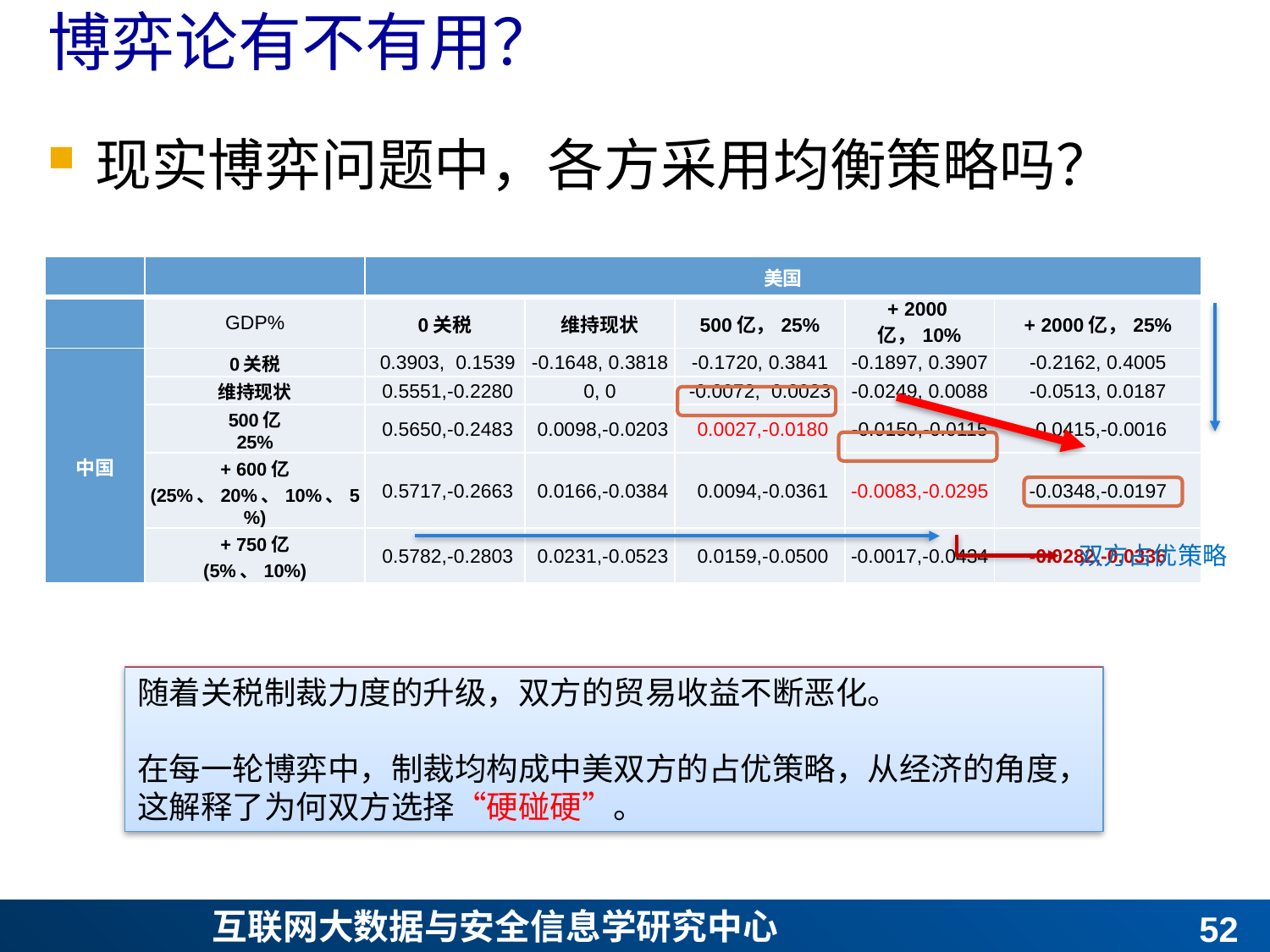

# 博弈论有不有用？
现实博弈问题中，各方采用均衡策略吗？

|  |  | 美国 |  |  |  |  |
| --- | --- | --- | --- | --- | --- | --- |
|  | GDP% | 0关税 | 维持现状 | 500亿，25% | + 2000亿，10% | + 2000亿，25% |
| 中国 | 0关税 | 0.3903, 0.1539 | -0.1648, 0.3818 | -0.1720, 0.3841 | -0.1897, 0.3907 | -0.2162, 0.4005 |
|  | 维持现状 | 0.5551,-0.2280 | 0, 0 | -0.0072, 0.0023 | -0.0249, 0.0088 | -0.0513, 0.0187 |
|  | 500亿 25% | 0.5650,-0.2483 | 0.0098,-0.0203 | 0.0027,-0.0180 | -0.0150,-0.0115 | -0.0415,-0.0016 |
|  | + 600亿 (25%、20%、10%、5%) | 0.5717,-0.2663 | 0.0166,-0.0384 | 0.0094,-0.0361 | -0.0083,-0.0295 | -0.0348,-0.0197 |
|  | + 750亿 (5%、10%) | 0.5782,-0.2803 | 0.0231,-0.0523 | 0.0159,-0.0500 | -0.0017,-0.0434 | -0.0282,-0.0336 |

双方占优策略
随着关税制裁力度的升级，双方的贸易收益不断恶化。

在每一轮博弈中，制裁均构成中美双方的占优策略，从经济的角度，这解释了为何双方选择“硬碰硬”。
52